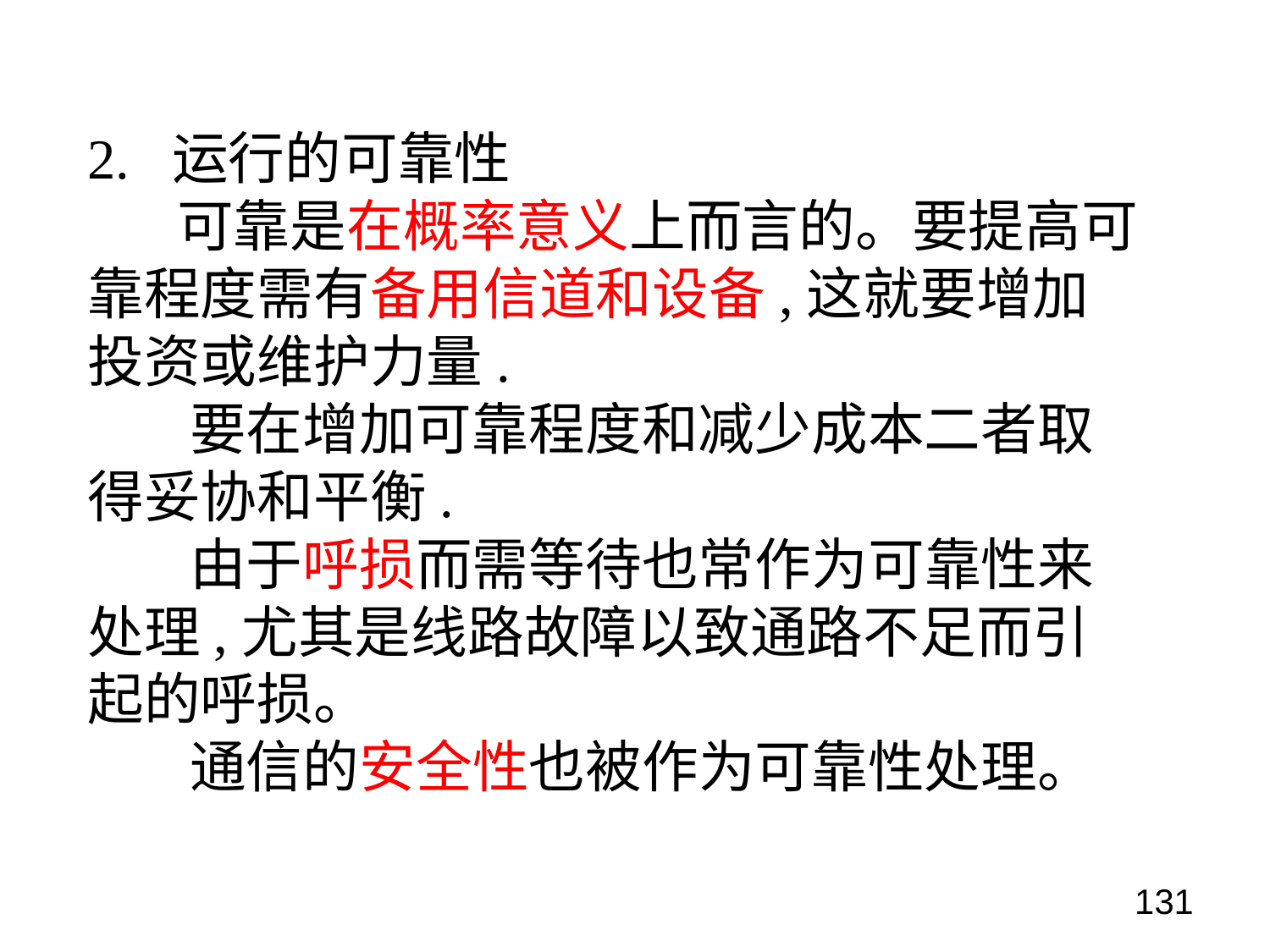

2.  运行的可靠性
      可靠是在概率意义上而言的。要提高可靠程度需有备用信道和设备,这就要增加投资或维护力量.
       要在增加可靠程度和减少成本二者取得妥协和平衡.
       由于呼损而需等待也常作为可靠性来处理,尤其是线路故障以致通路不足而引起的呼损。
       通信的安全性也被作为可靠性处理。
131